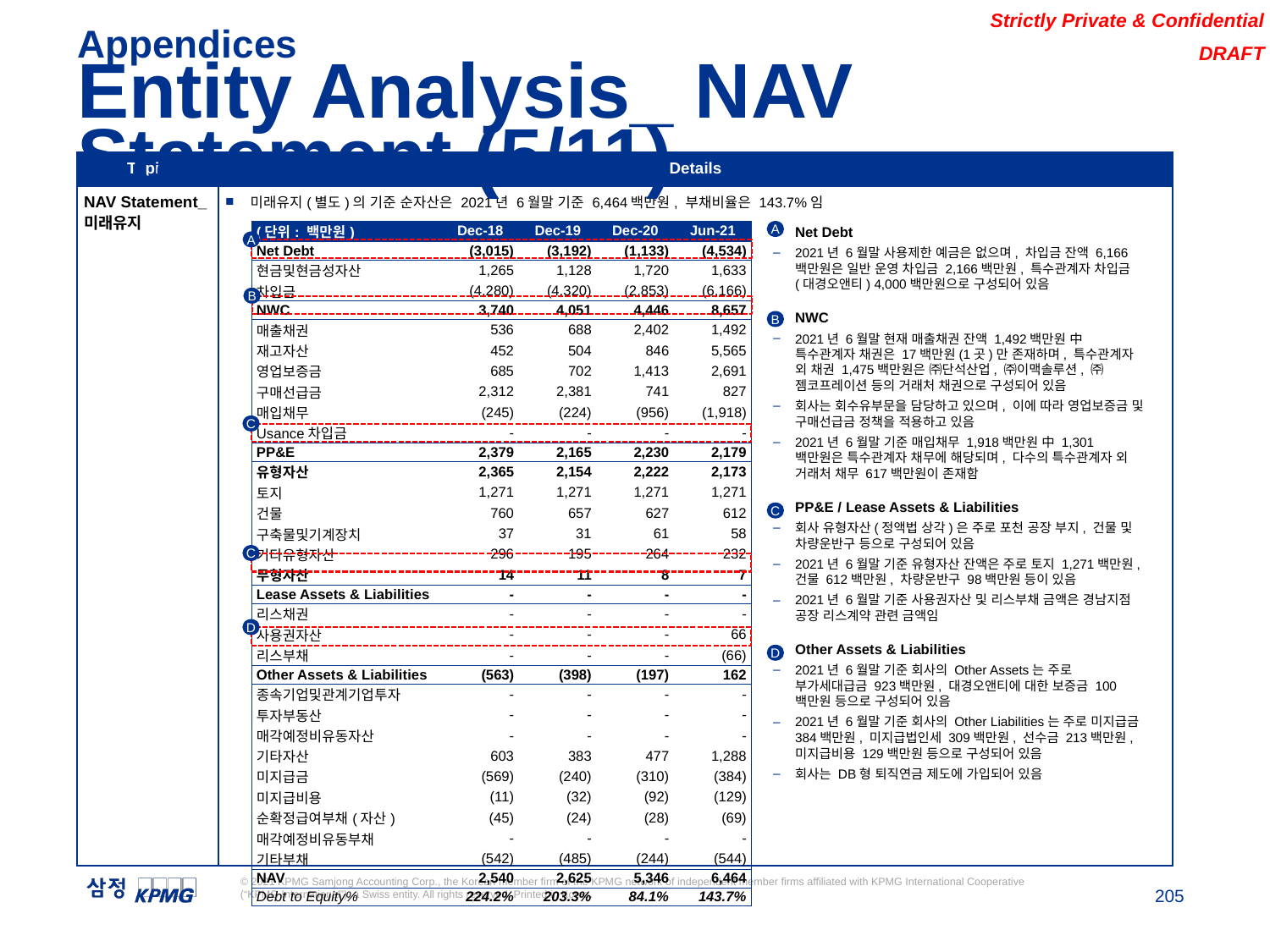

Appendices
Entity Analysis_ NAV Statement (5/11)
| Topic | Details |
| --- | --- |
| NAV Statement\_ 미래유지 | 미래유지(별도)의 기준 순자산은 2021년 6월말 기준 6,464백만원, 부채비율은 143.7%임 |
Net Debt
2021년 6월말 사용제한 예금은 없으며, 차입금 잔액 6,166백만원은 일반 운영 차입금 2,166백만원, 특수관계자 차입금(대경오앤티) 4,000백만원으로 구성되어 있음

NWC
2021년 6월말 현재 매출채권 잔액 1,492백만원 中 특수관계자 채권은 17백만원(1곳)만 존재하며, 특수관계자 외 채권 1,475백만원은 ㈜단석산업, ㈜이맥솔루션, ㈜젬코프레이션 등의 거래처 채권으로 구성되어 있음
회사는 회수유부문을 담당하고 있으며, 이에 따라 영업보증금 및 구매선급금 정책을 적용하고 있음
2021년 6월말 기준 매입채무 1,918백만원 中 1,301백만원은 특수관계자 채무에 해당되며, 다수의 특수관계자 외 거래처 채무 617백만원이 존재함

PP&E / Lease Assets & Liabilities
회사 유형자산(정액법 상각)은 주로 포천 공장 부지, 건물 및 차량운반구 등으로 구성되어 있음
2021년 6월말 기준 유형자산 잔액은 주로 토지 1,271백만원, 건물 612백만원, 차량운반구 98백만원 등이 있음
2021년 6월말 기준 사용권자산 및 리스부채 금액은 경남지점 공장 리스계약 관련 금액임

Other Assets & Liabilities
2021년 6월말 기준 회사의 Other Assets는 주로 부가세대급금 923백만원, 대경오앤티에 대한 보증금 100백만원 등으로 구성되어 있음
2021년 6월말 기준 회사의 Other Liabilities는 주로 미지급금 384백만원, 미지급법인세 309백만원, 선수금 213백만원, 미지급비용 129백만원 등으로 구성되어 있음
회사는 DB형 퇴직연금 제도에 가입되어 있음

| (단위: 백만원) | Dec-18 | Dec-19 | Dec-20 | Jun-21 |
| --- | --- | --- | --- | --- |
| Net Debt | (3,015) | (3,192) | (1,133) | (4,534) |
| 현금및현금성자산 | 1,265 | 1,128 | 1,720 | 1,633 |
| 차입금 | (4,280) | (4,320) | (2,853) | (6,166) |
| NWC | 3,740 | 4,051 | 4,446 | 8,657 |
| 매출채권 | 536 | 688 | 2,402 | 1,492 |
| 재고자산 | 452 | 504 | 846 | 5,565 |
| 영업보증금 | 685 | 702 | 1,413 | 2,691 |
| 구매선급금 | 2,312 | 2,381 | 741 | 827 |
| 매입채무 | (245) | (224) | (956) | (1,918) |
| Usance차입금 | - | - | - | - |
| PP&E | 2,379 | 2,165 | 2,230 | 2,179 |
| 유형자산 | 2,365 | 2,154 | 2,222 | 2,173 |
| 토지 | 1,271 | 1,271 | 1,271 | 1,271 |
| 건물 | 760 | 657 | 627 | 612 |
| 구축물및기계장치 | 37 | 31 | 61 | 58 |
| 기타유형자산 | 296 | 195 | 264 | 232 |
| 무형자산 | 14 | 11 | 8 | 7 |
| Lease Assets & Liabilities | - | - | - | - |
| 리스채권 | - | - | - | - |
| 사용권자산 | - | - | - | 66 |
| 리스부채 | - | - | - | (66) |
| Other Assets & Liabilities | (563) | (398) | (197) | 162 |
| 종속기업및관계기업투자 | - | - | - | - |
| 투자부동산 | - | - | - | - |
| 매각예정비유동자산 | - | - | - | - |
| 기타자산 | 603 | 383 | 477 | 1,288 |
| 미지급금 | (569) | (240) | (310) | (384) |
| 미지급비용 | (11) | (32) | (92) | (129) |
| 순확정급여부채(자산) | (45) | (24) | (28) | (69) |
| 매각예정비유동부채 | - | - | - | - |
| 기타부채 | (542) | (485) | (244) | (544) |
| NAV | 2,540 | 2,625 | 5,346 | 6,464 |
| Debt to Equity% | 224.2% | 203.3% | 84.1% | 143.7% |
A
A

B

B
C

C
C

D

D